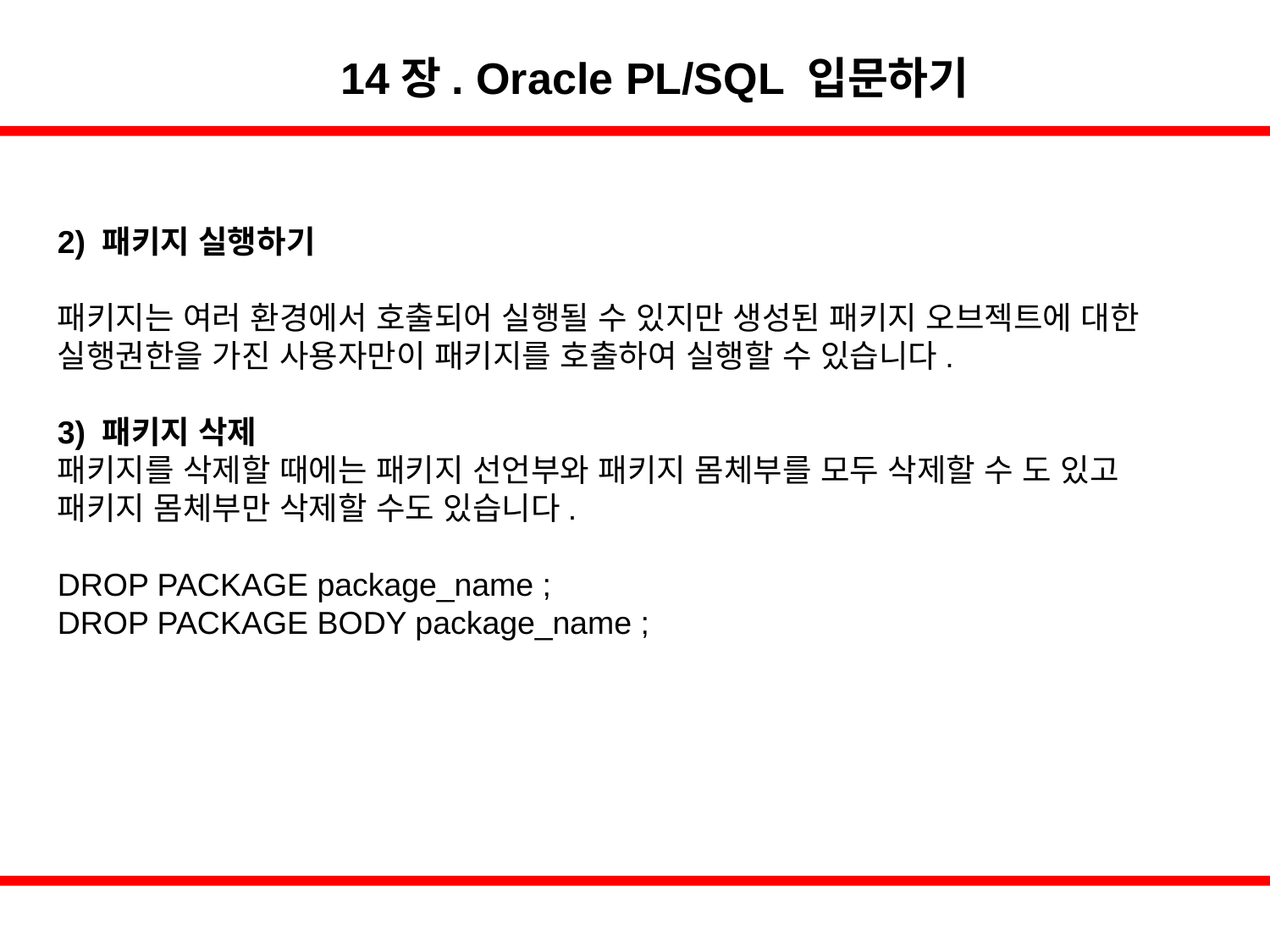

14장. Oracle PL/SQL 입문하기

2) 패키지 실행하기

패키지는 여러 환경에서 호출되어 실행될 수 있지만 생성된 패키지 오브젝트에 대한 실행권한을 가진 사용자만이 패키지를 호출하여 실행할 수 있습니다.

3) 패키지 삭제
패키지를 삭제할 때에는 패키지 선언부와 패키지 몸체부를 모두 삭제할 수 도 있고 패키지 몸체부만 삭제할 수도 있습니다.

DROP PACKAGE package_name ;
DROP PACKAGE BODY package_name ;